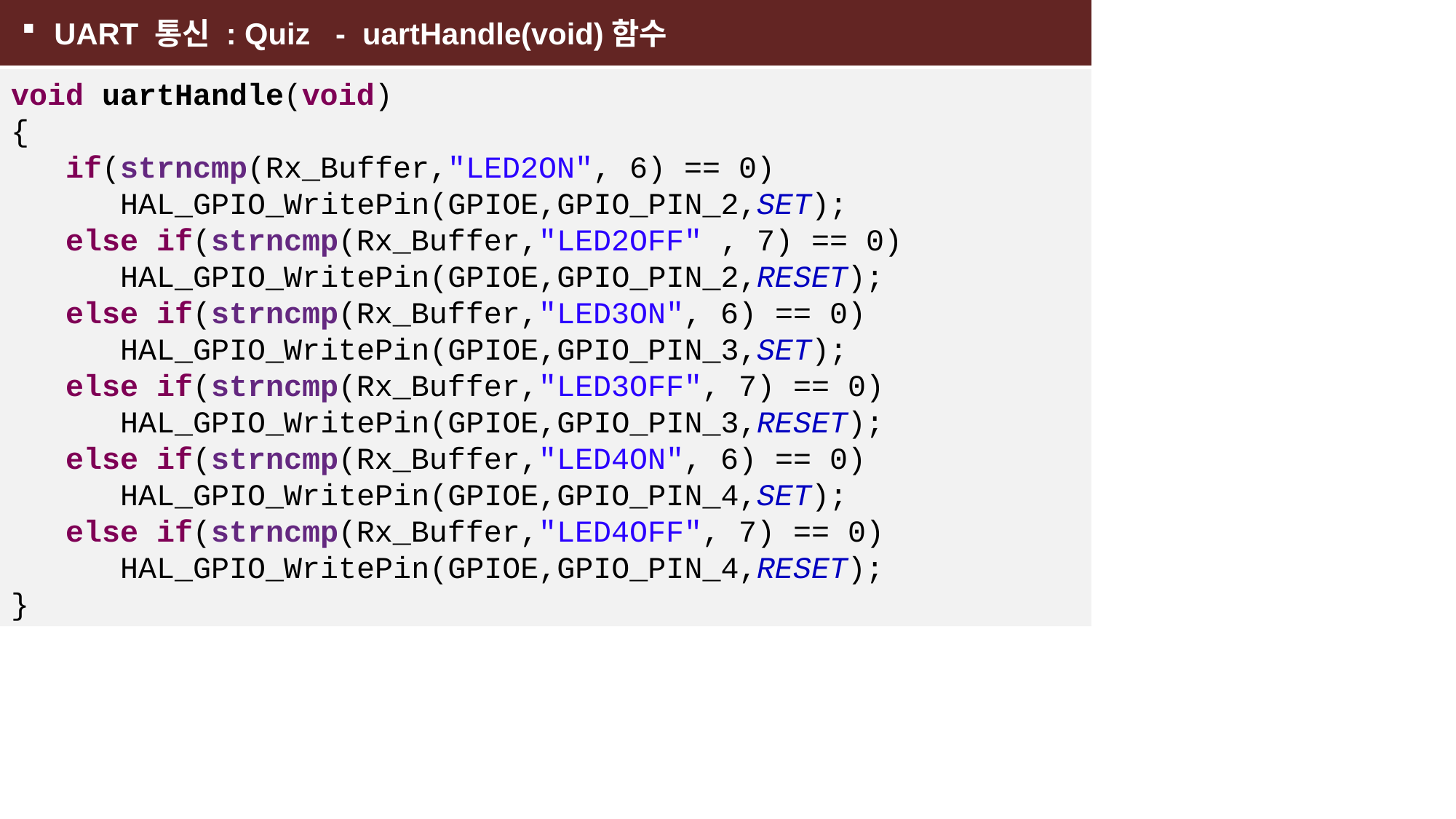

UART 통신 : Quiz   -  uartHandle(void)함수
void uartHandle(void)
{
   if(strncmp(Rx_Buffer,"LED2ON", 6) == 0)
      HAL_GPIO_WritePin(GPIOE,GPIO_PIN_2,SET);
   else if(strncmp(Rx_Buffer,"LED2OFF" , 7) == 0)
      HAL_GPIO_WritePin(GPIOE,GPIO_PIN_2,RESET);
   else if(strncmp(Rx_Buffer,"LED3ON", 6) == 0)
      HAL_GPIO_WritePin(GPIOE,GPIO_PIN_3,SET);
   else if(strncmp(Rx_Buffer,"LED3OFF", 7) == 0)
      HAL_GPIO_WritePin(GPIOE,GPIO_PIN_3,RESET);
   else if(strncmp(Rx_Buffer,"LED4ON", 6) == 0)
      HAL_GPIO_WritePin(GPIOE,GPIO_PIN_4,SET);
   else if(strncmp(Rx_Buffer,"LED4OFF", 7) == 0)
      HAL_GPIO_WritePin(GPIOE,GPIO_PIN_4,RESET);
}